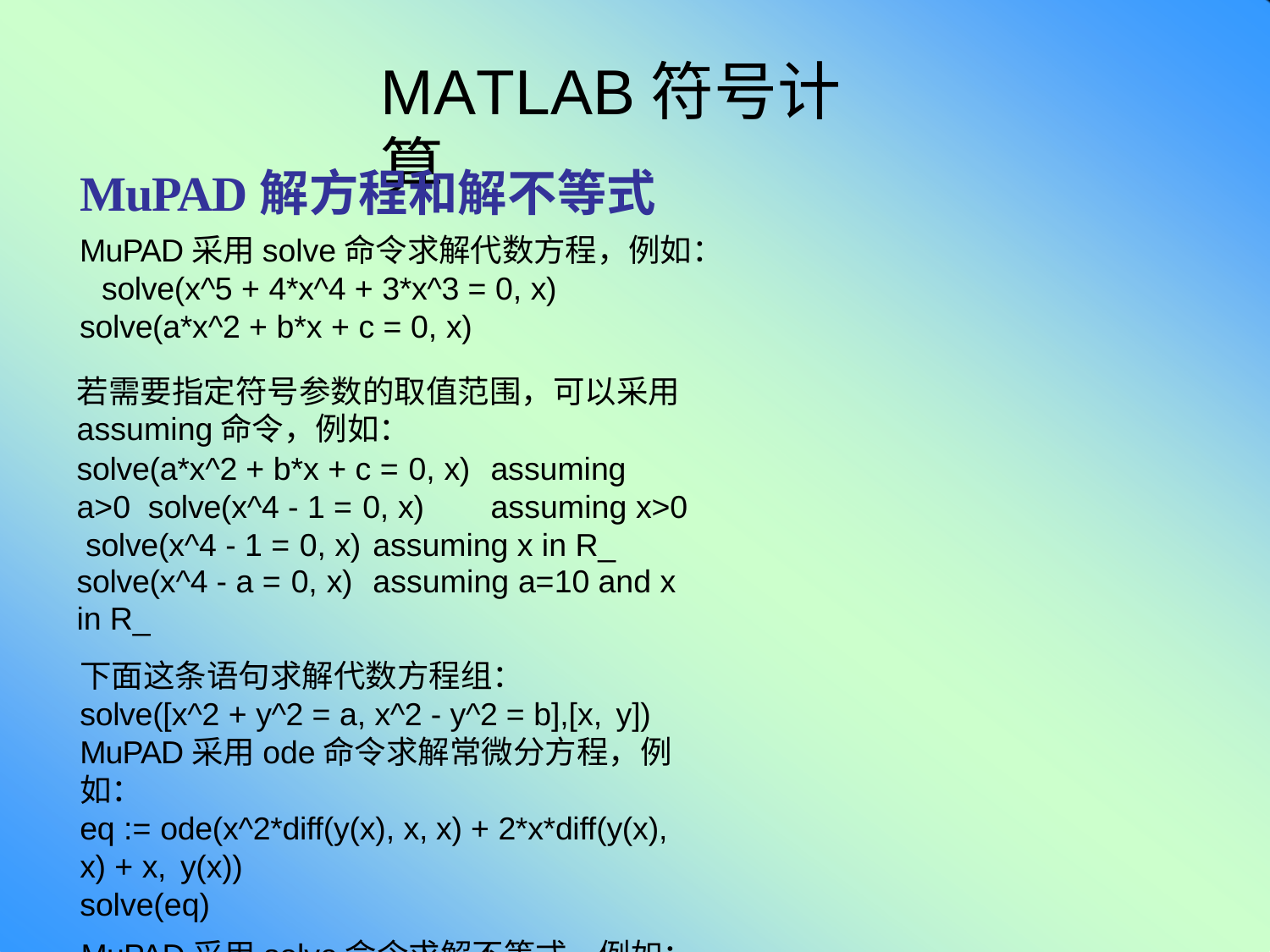

# MATLAB符号计算
MuPAD解方程和解不等式
MuPAD采用solve命令求解代数方程，例如：  solve(x^5 + 4*x^4 + 3*x^3 = 0, x)  solve(a*x^2 + b*x + c = 0, x)
若需要指定符号参数的取值范围，可以采用assuming命令，例如：
solve(a*x^2 + b*x + c = 0, x)	assuming a>0  solve(x^4 - 1 = 0, x)	assuming x>0  solve(x^4 - 1 = 0, x)	assuming x in R_
solve(x^4 - a = 0, x)	assuming a=10 and x in R_
下面这条语句求解代数方程组：
solve([x^2 + y^2 = a, x^2 - y^2 = b],[x, y])
MuPAD采用ode命令求解常微分方程，例如：
eq := ode(x^2*diff(y(x), x, x) + 2*x*diff(y(x), x) + x, y(x))
solve(eq)
MuPAD采用solve命令求解不等式，例如：
solve(x^4 >= 5, x)
solve(x^4 >= 5, x)	assuming x in R_  solve(x^4 >= 5, x)	assuming x > 0